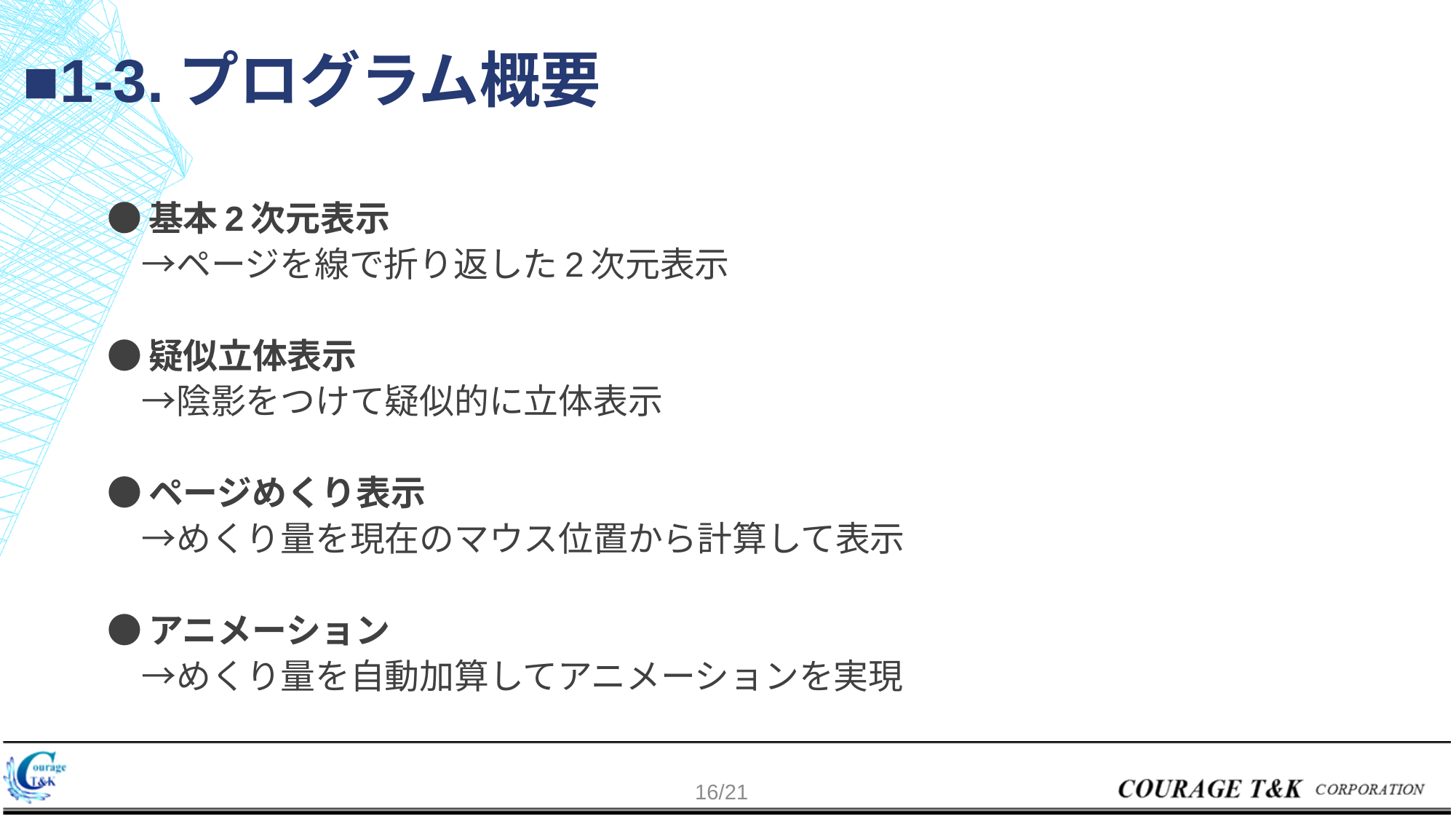

# ■1-3.プログラム概要

●基本2次元表示
　→ページを線で折り返した2次元表示

●疑似立体表示
　→陰影をつけて疑似的に立体表示

●ページめくり表示
　→めくり量を現在のマウス位置から計算して表示

●アニメーション
　→めくり量を自動加算してアニメーションを実現
16/21